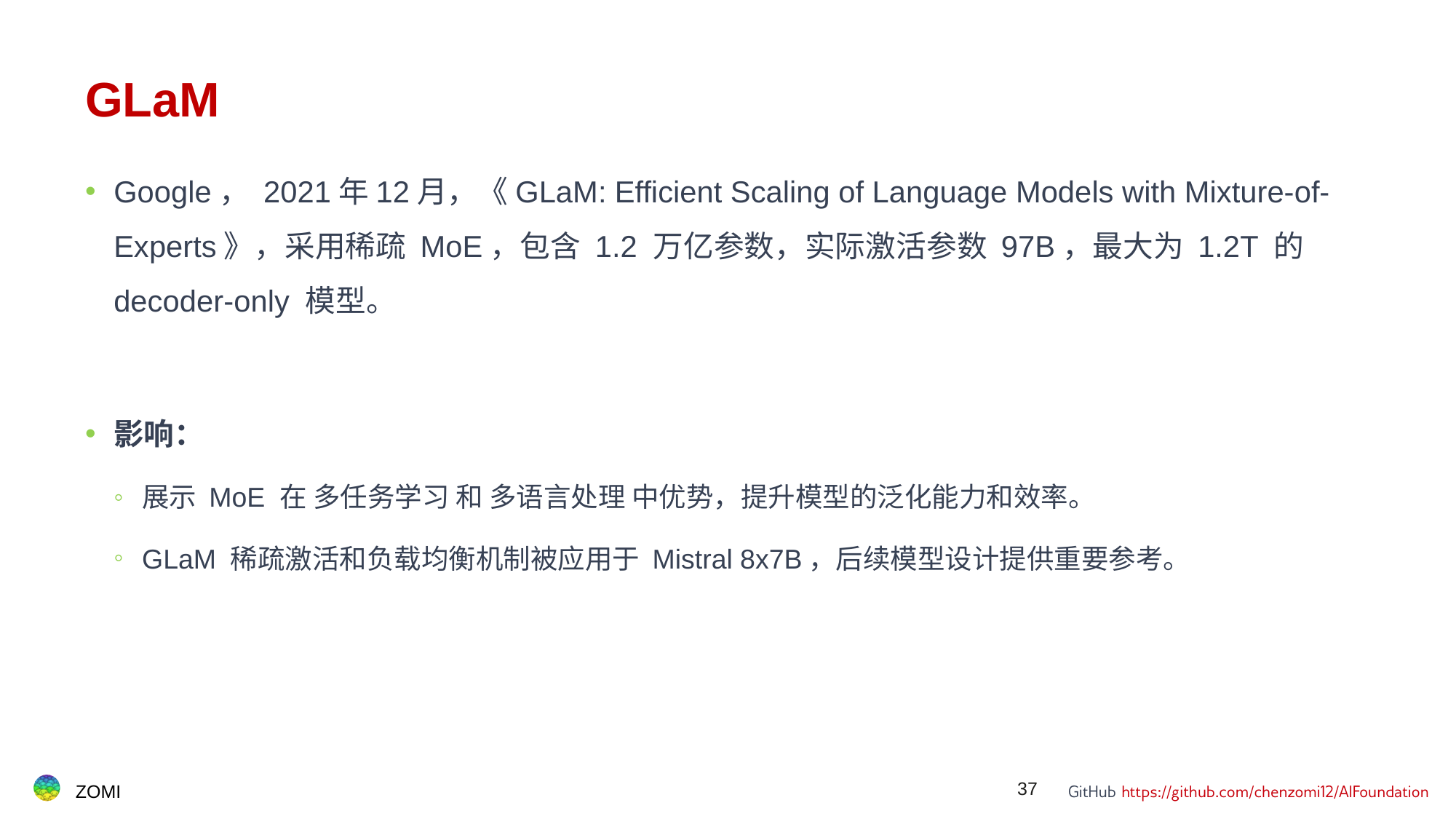

# GLaM
Google， 2021年12月，《GLaM: Efficient Scaling of Language Models with Mixture-of-Experts》，采用稀疏 MoE，包含 1.2 万亿参数，实际激活参数 97B，最大为 1.2T 的 decoder-only 模型。

影响：
展示 MoE 在 多任务学习 和 多语言处理 中优势，提升模型的泛化能力和效率。
GLaM 稀疏激活和负载均衡机制被应用于 Mistral 8x7B，后续模型设计提供重要参考。